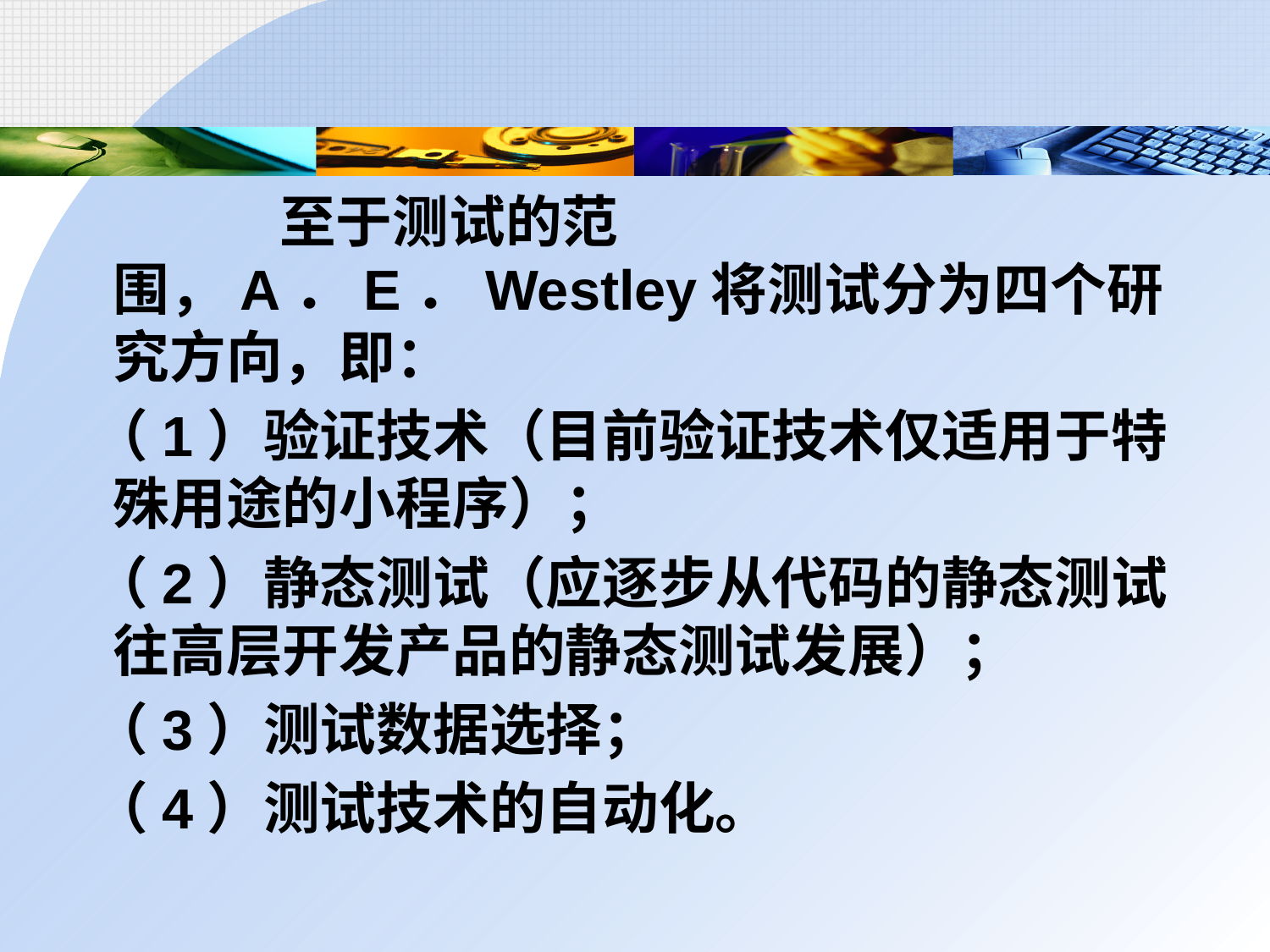

至于测试的范围，A．E．Westley将测试分为四个研究方向，即：
 （1）验证技术（目前验证技术仅适用于特殊用途的小程序）；
 （2）静态测试（应逐步从代码的静态测试往高层开发产品的静态测试发展）；
 （3）测试数据选择；
 （4）测试技术的自动化。